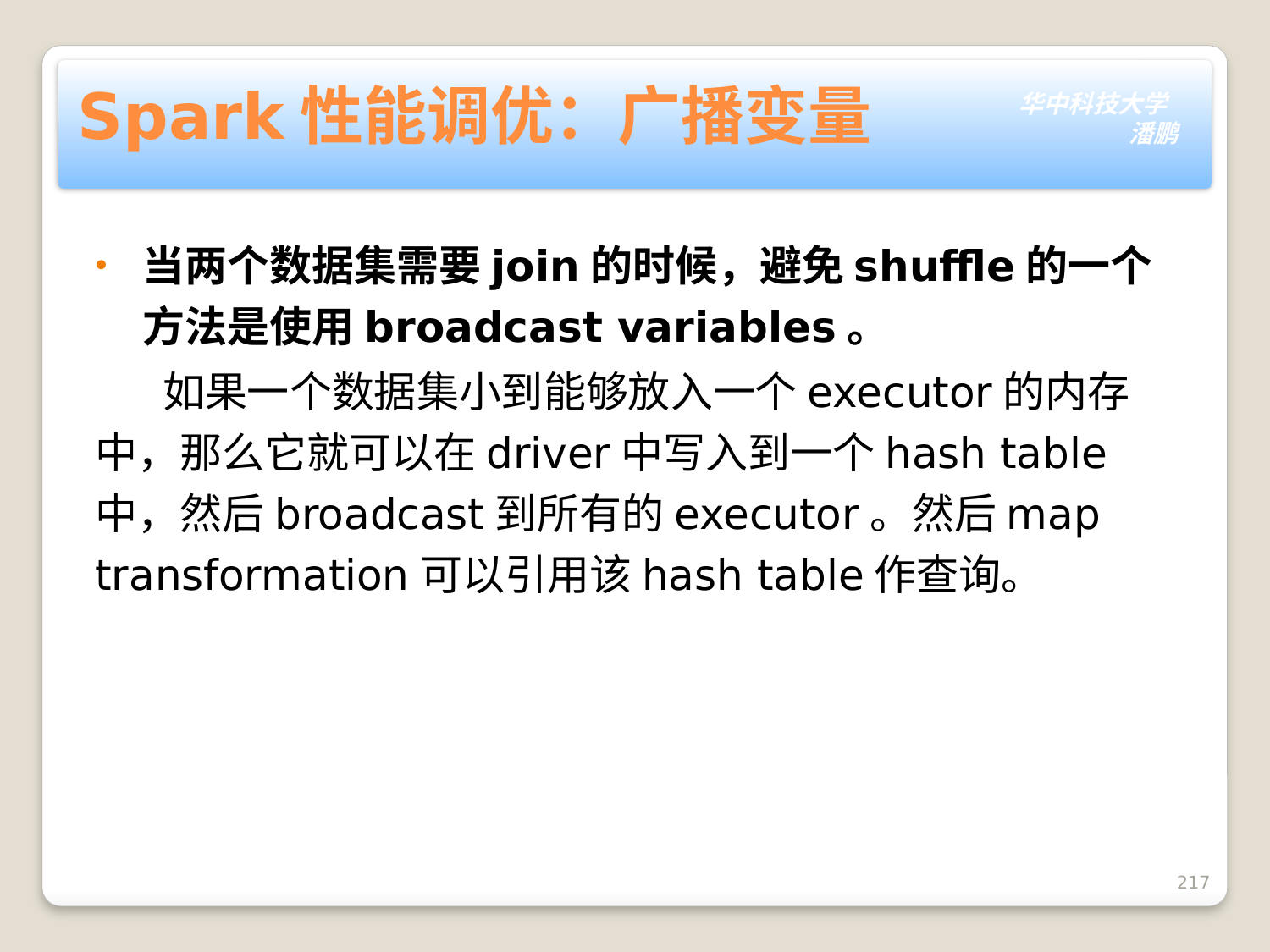

# Spark性能调优：广播变量
当两个数据集需要join的时候，避免shuffle的一个方法是使用broadcast variables。
      如果一个数据集小到能够放入一个executor的内存中，那么它就可以在driver中写入到一个hash table中，然后broadcast到所有的executor。然后map  transformation可以引用该hash table作查询。
217